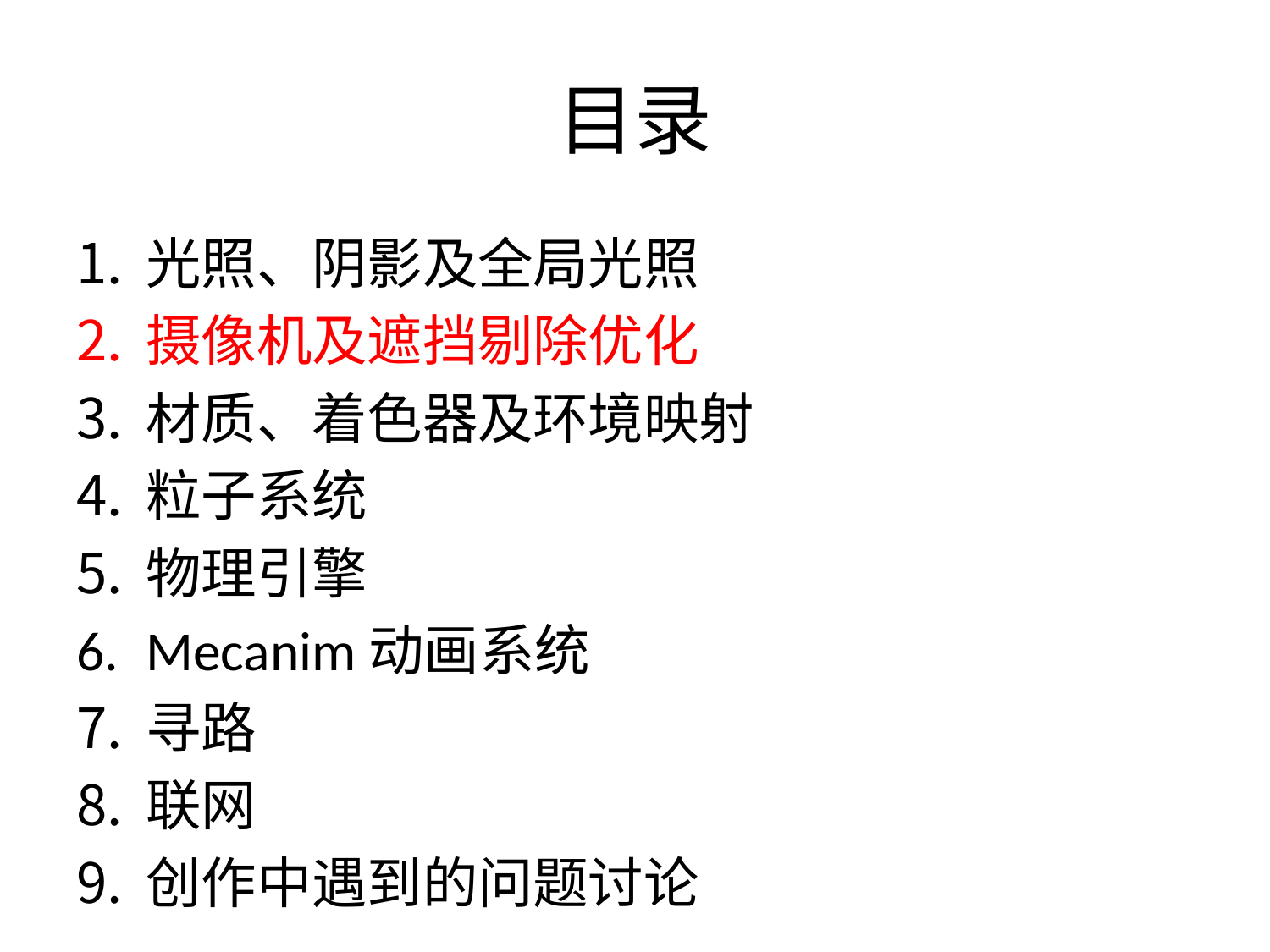

# 目录
光照、阴影及全局光照
摄像机及遮挡剔除优化
材质、着色器及环境映射
粒子系统
物理引擎
Mecanim动画系统
寻路
联网
创作中遇到的问题讨论